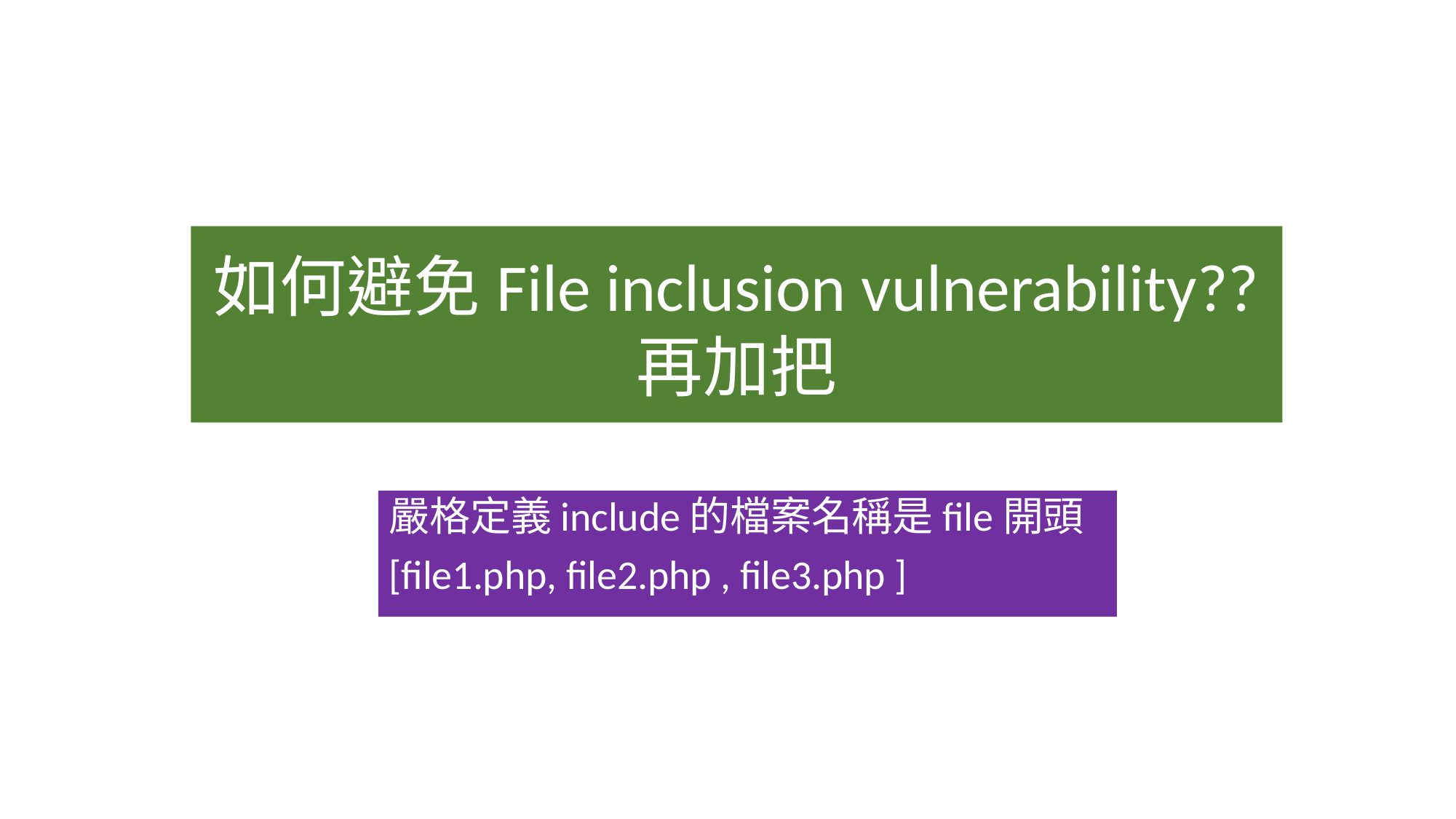

如何避免File inclusion vulnerability??
再加把
嚴格定義include的檔案名稱是file開頭
[file1.php, file2.php , file3.php ]